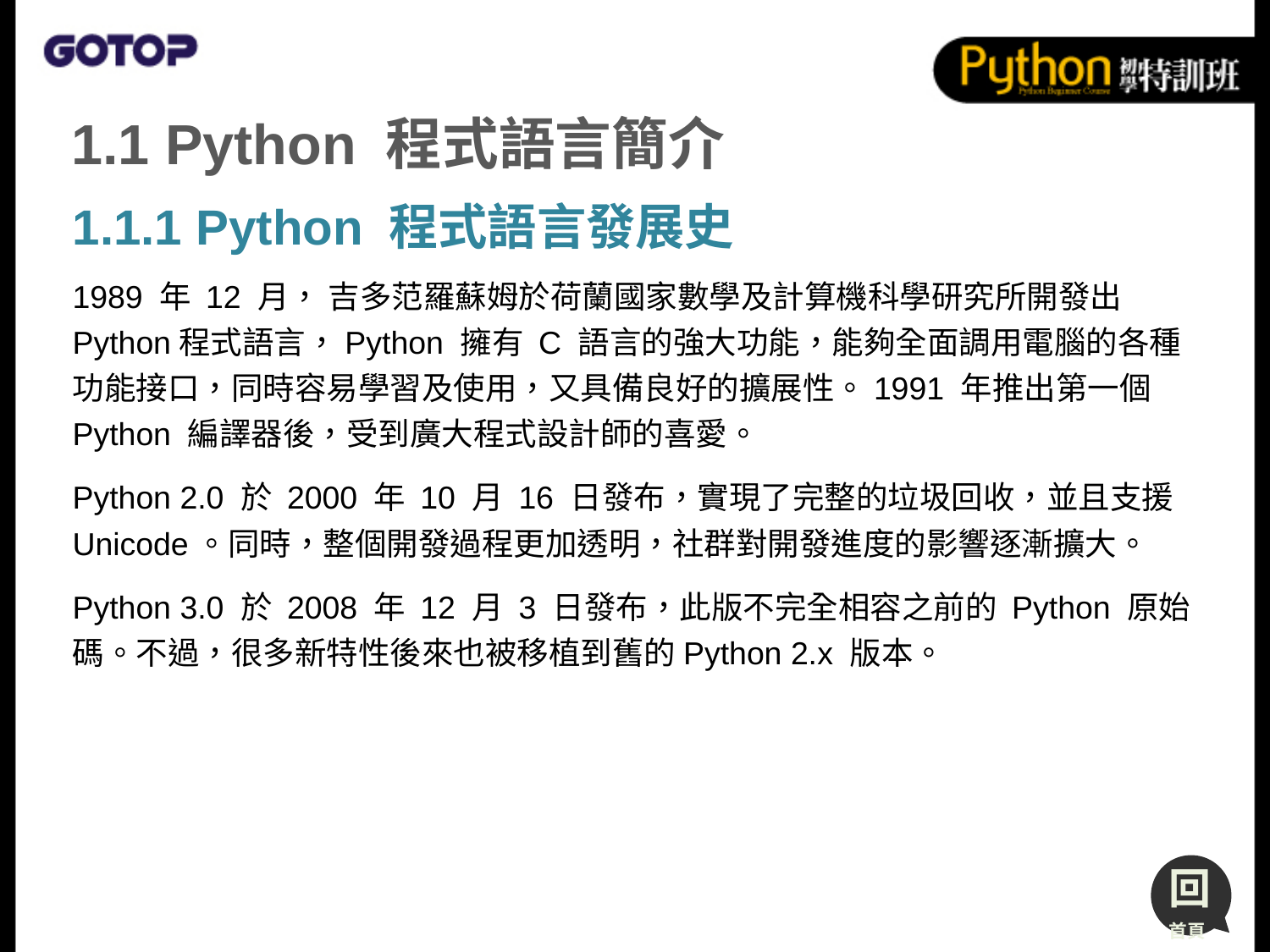

# 1.1 Python 程式語言簡介
1.1.1 Python 程式語言發展史
1989 年 12 月， 吉多范羅蘇姆於荷蘭國家數學及計算機科學研究所開發出 Python程式語言，Python 擁有 C 語言的強大功能，能夠全面調用電腦的各種功能接口，同時容易學習及使用，又具備良好的擴展性。1991 年推出第一個 Python 編譯器後，受到廣大程式設計師的喜愛。
Python 2.0 於 2000 年 10 月 16 日發布，實現了完整的垃圾回收，並且支援Unicode。同時，整個開發過程更加透明，社群對開發進度的影響逐漸擴大。
Python 3.0 於 2008 年 12 月 3 日發布，此版不完全相容之前的 Python 原始碼。不過，很多新特性後來也被移植到舊的Python 2.x 版本。